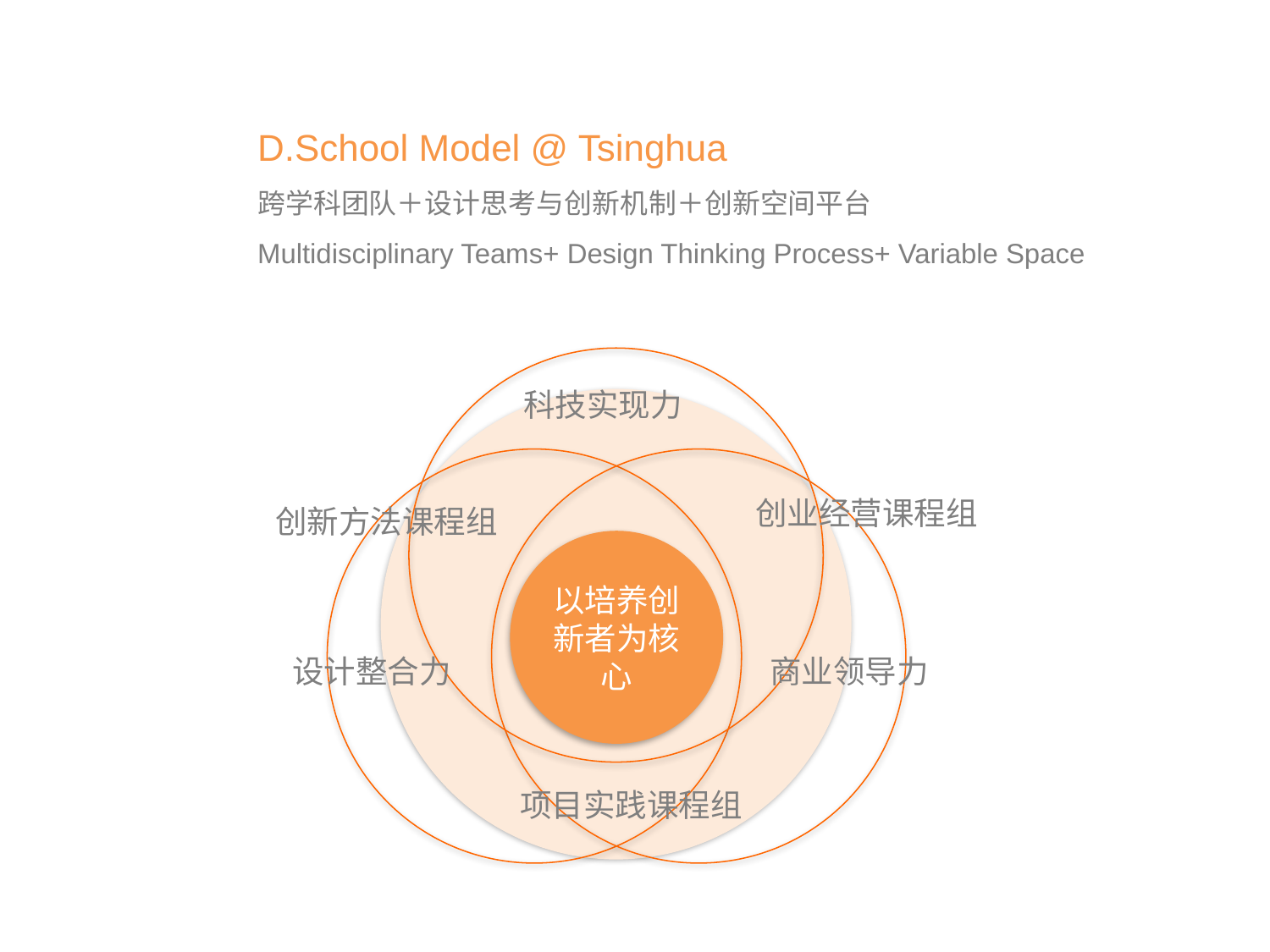

D.School Model @ Tsinghua
跨学科团队＋设计思考与创新机制＋创新空间平台
Multidisciplinary Teams+ Design Thinking Process+ Variable Space

科技实现力

创业经营课程组
创新方法课程组
以培养创新者为核心
设计整合力
商业领导力
项目实践课程组